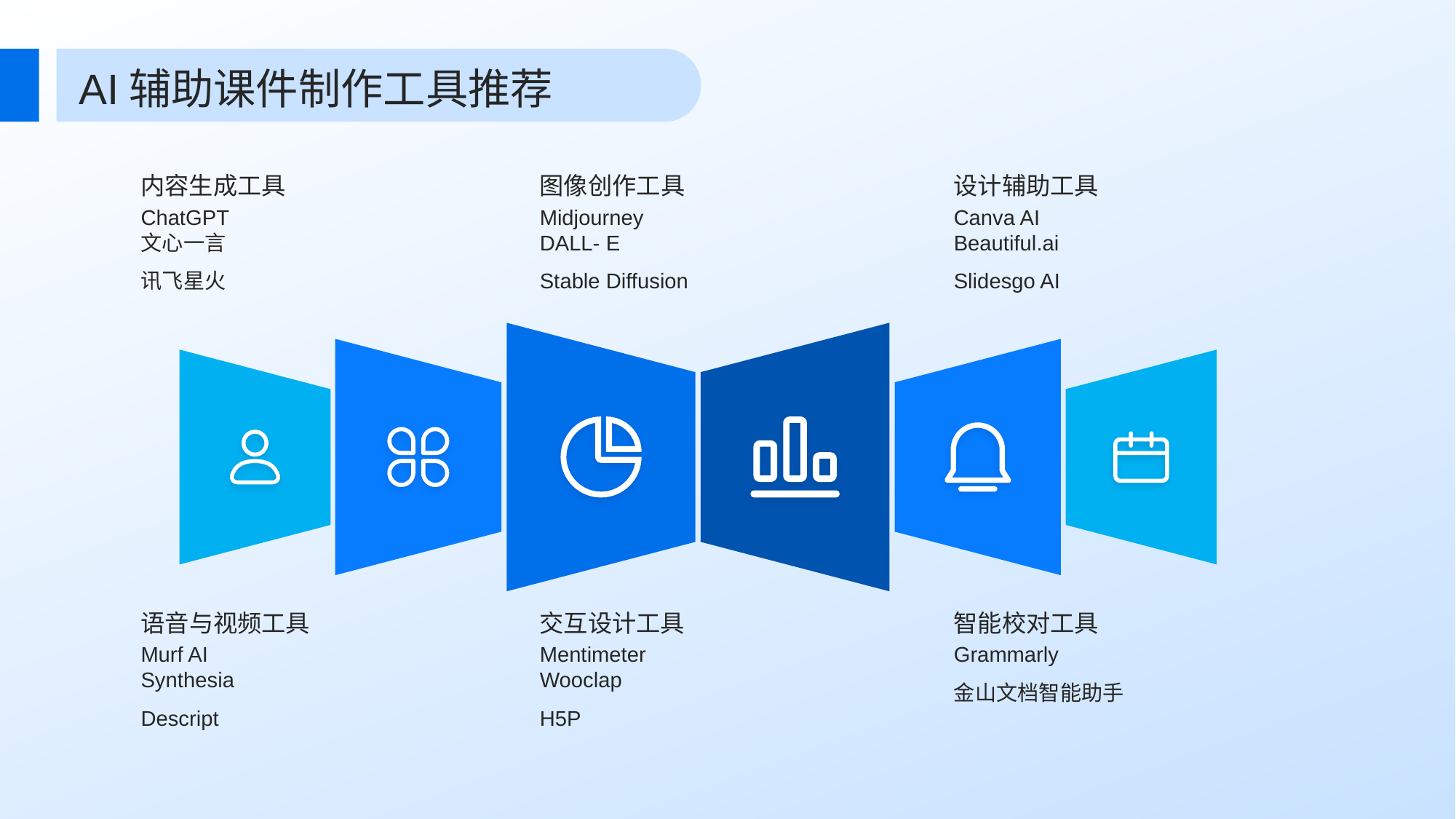

AI辅助课件制作工具推荐

内容生成工具
图像创作工具
设计辅助工具
ChatGPT
文心一言
讯飞星火
Midjourney
DALL- E
Stable Diffusion
Canva AI
Beautiful.ai
Slidesgo AI

语音与视频工具
交互设计工具
智能校对工具
Murf AI
Synthesia
Descript
Mentimeter
Wooclap
H5P
Grammarly
金山文档智能助手